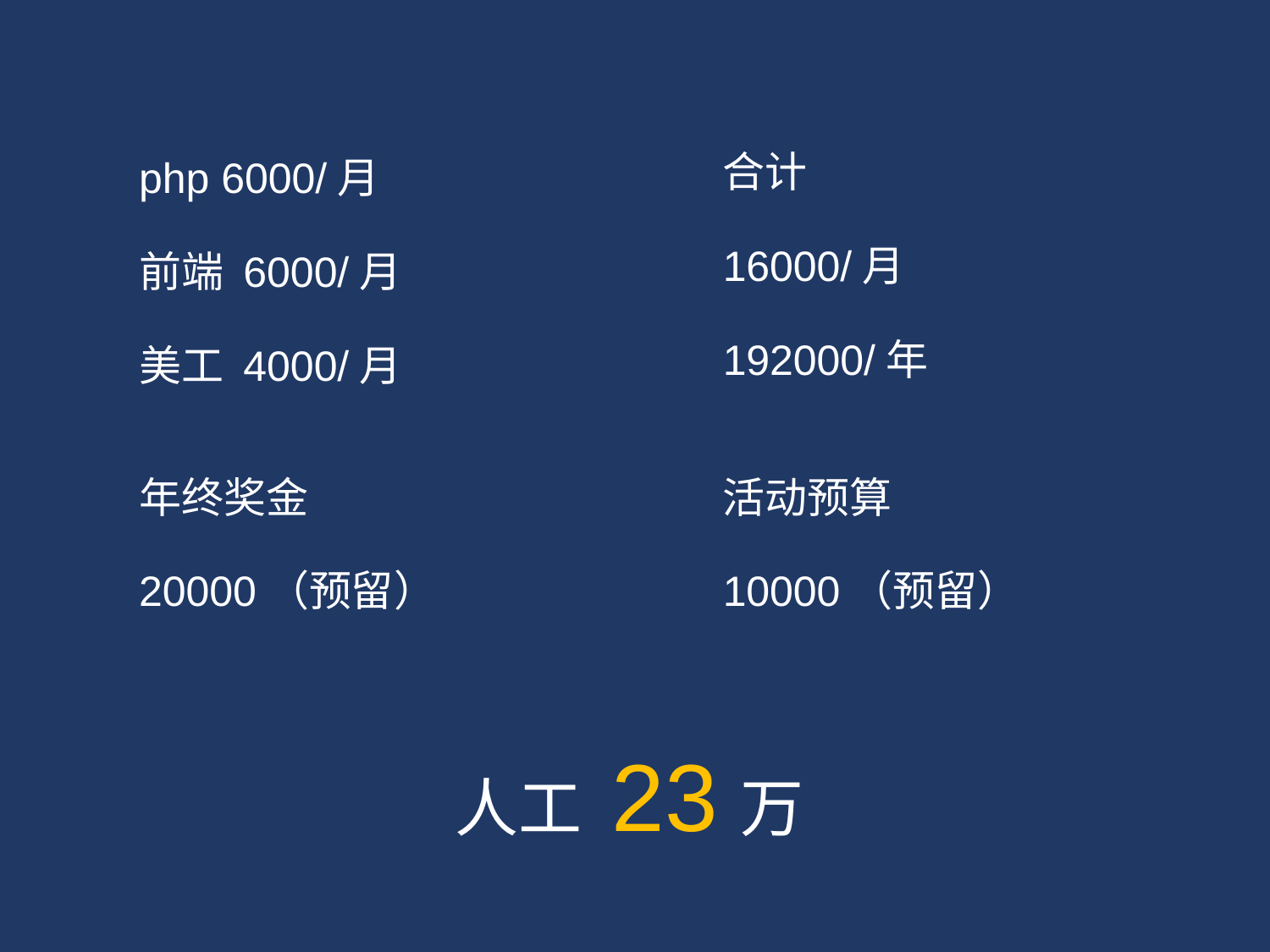

合计
16000/月
192000/年
php 6000/月
前端 6000/月
美工 4000/月
年终奖金
20000（预留）
活动预算
10000（预留）
人工 23万